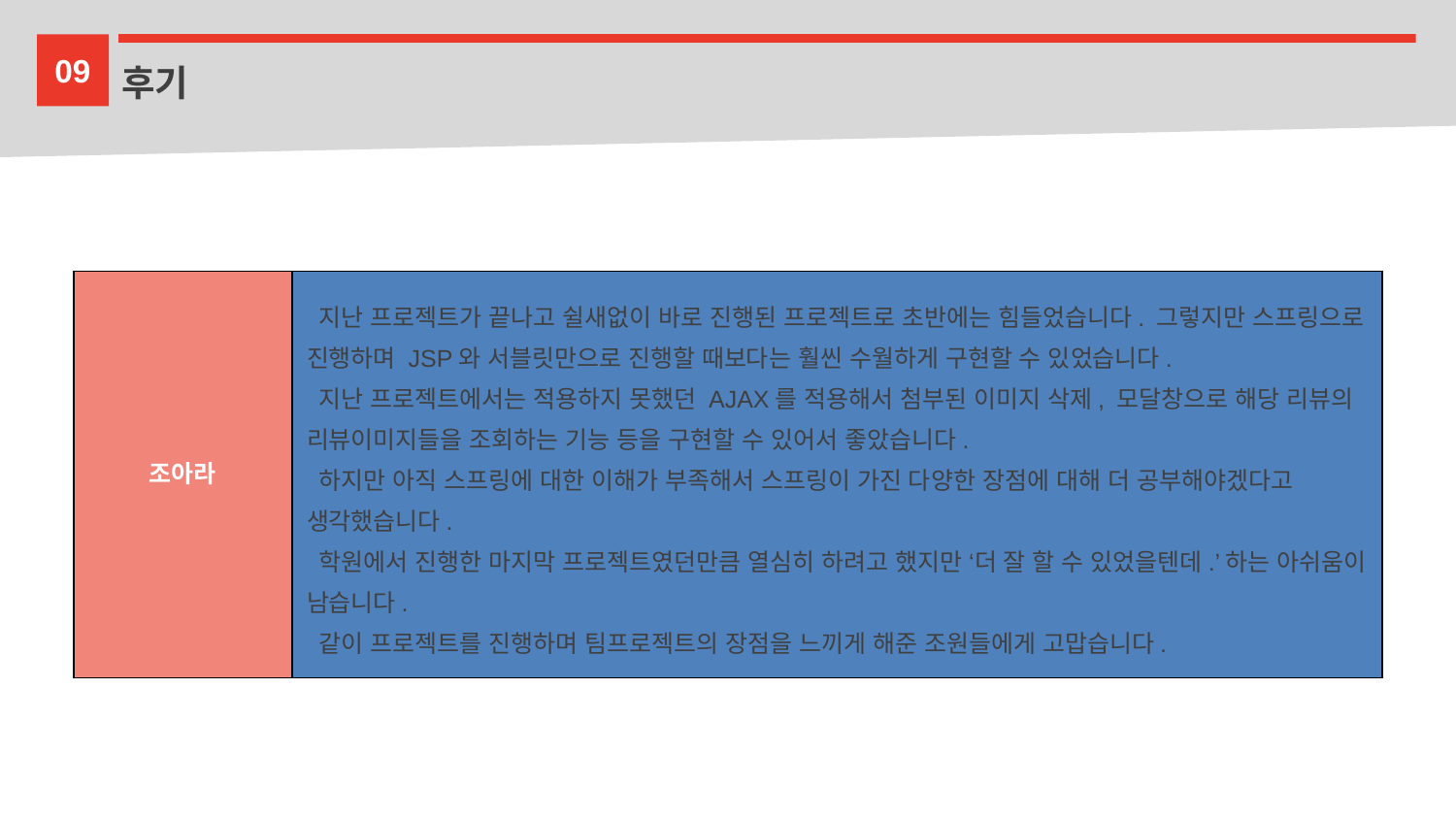

09
후기
| 조아라 | 지난 프로젝트가 끝나고 쉴새없이 바로 진행된 프로젝트로 초반에는 힘들었습니다. 그렇지만 스프링으로 진행하며 JSP와 서블릿만으로 진행할 때보다는 훨씬 수월하게 구현할 수 있었습니다. 지난 프로젝트에서는 적용하지 못했던 AJAX를 적용해서 첨부된 이미지 삭제, 모달창으로 해당 리뷰의 리뷰이미지들을 조회하는 기능 등을 구현할 수 있어서 좋았습니다. 하지만 아직 스프링에 대한 이해가 부족해서 스프링이 가진 다양한 장점에 대해 더 공부해야겠다고 생각했습니다. 학원에서 진행한 마지막 프로젝트였던만큼 열심히 하려고 했지만 ‘더 잘 할 수 있었을텐데.’하는 아쉬움이 남습니다. 같이 프로젝트를 진행하며 팀프로젝트의 장점을 느끼게 해준 조원들에게 고맙습니다. |
| --- | --- |